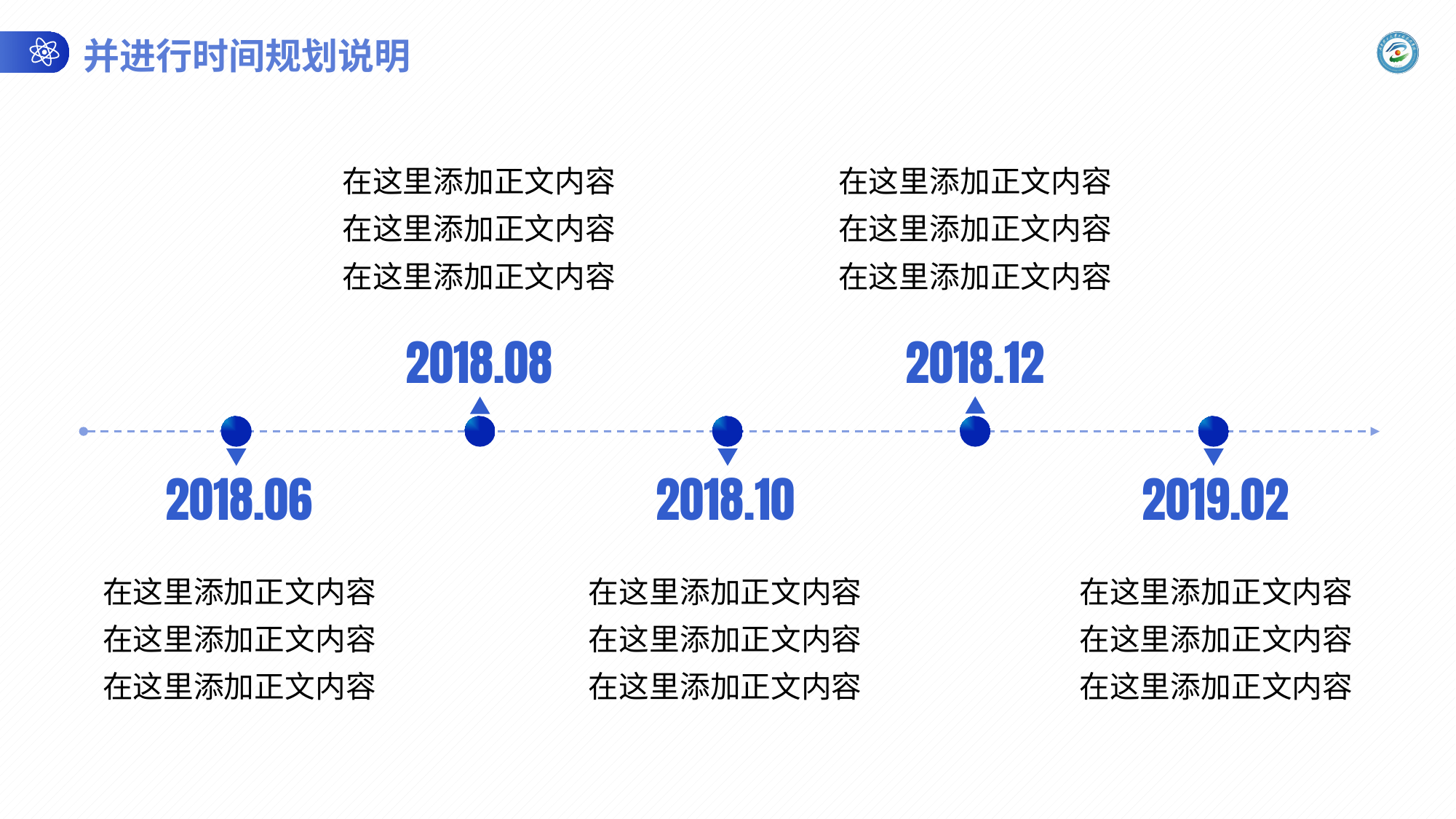

并进行时间规划说明
在这里添加正文内容
在这里添加正文内容
在这里添加正文内容
在这里添加正文内容
在这里添加正文内容
在这里添加正文内容
2018.08
2018.12

2018.06
2018.10
2019.02
在这里添加正文内容
在这里添加正文内容
在这里添加正文内容
在这里添加正文内容
在这里添加正文内容
在这里添加正文内容
在这里添加正文内容
在这里添加正文内容
在这里添加正文内容